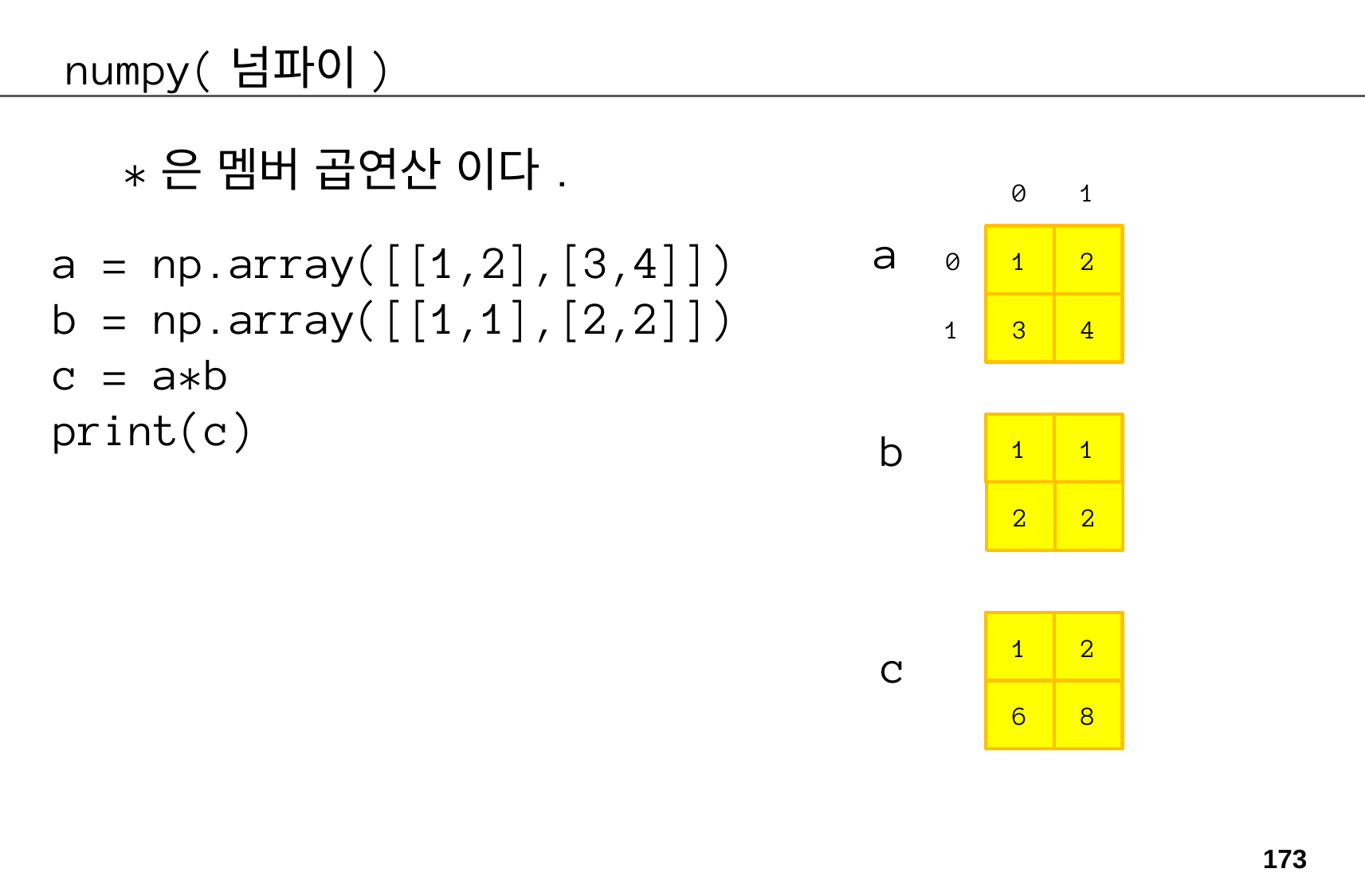

numpy(넘파이)
*은 멤버 곱연산 이다.
0
1
a
0
a = np.array([[1,2],[3,4]])
b = np.array([[1,1],[2,2]])
c = a*b
print(c)
1
2
1
3
4
b
1
1
2
2
1
2
c
6
8